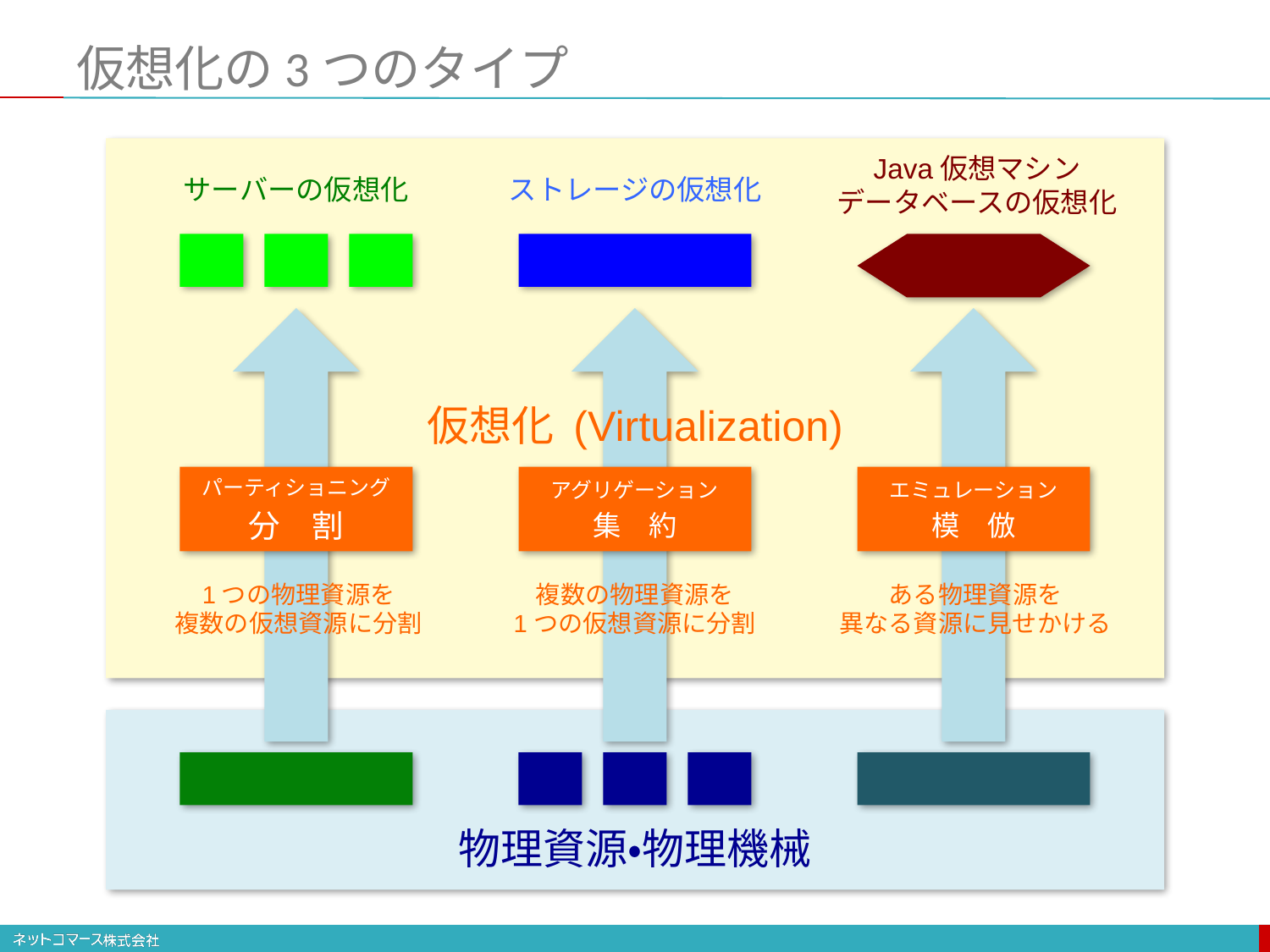

# 仮想化の3つのタイプ

Java仮想マシン
データベースの仮想化
サーバーの仮想化
ストレージの仮想化

仮想化 (Virtualization)
パーティショニング
分　割
アグリゲーション
集　約
エミュレーション
模　倣
1つの物理資源を
複数の仮想資源に分割
複数の物理資源を
1つの仮想資源に分割
ある物理資源を
異なる資源に見せかける

物理資源・物理機械